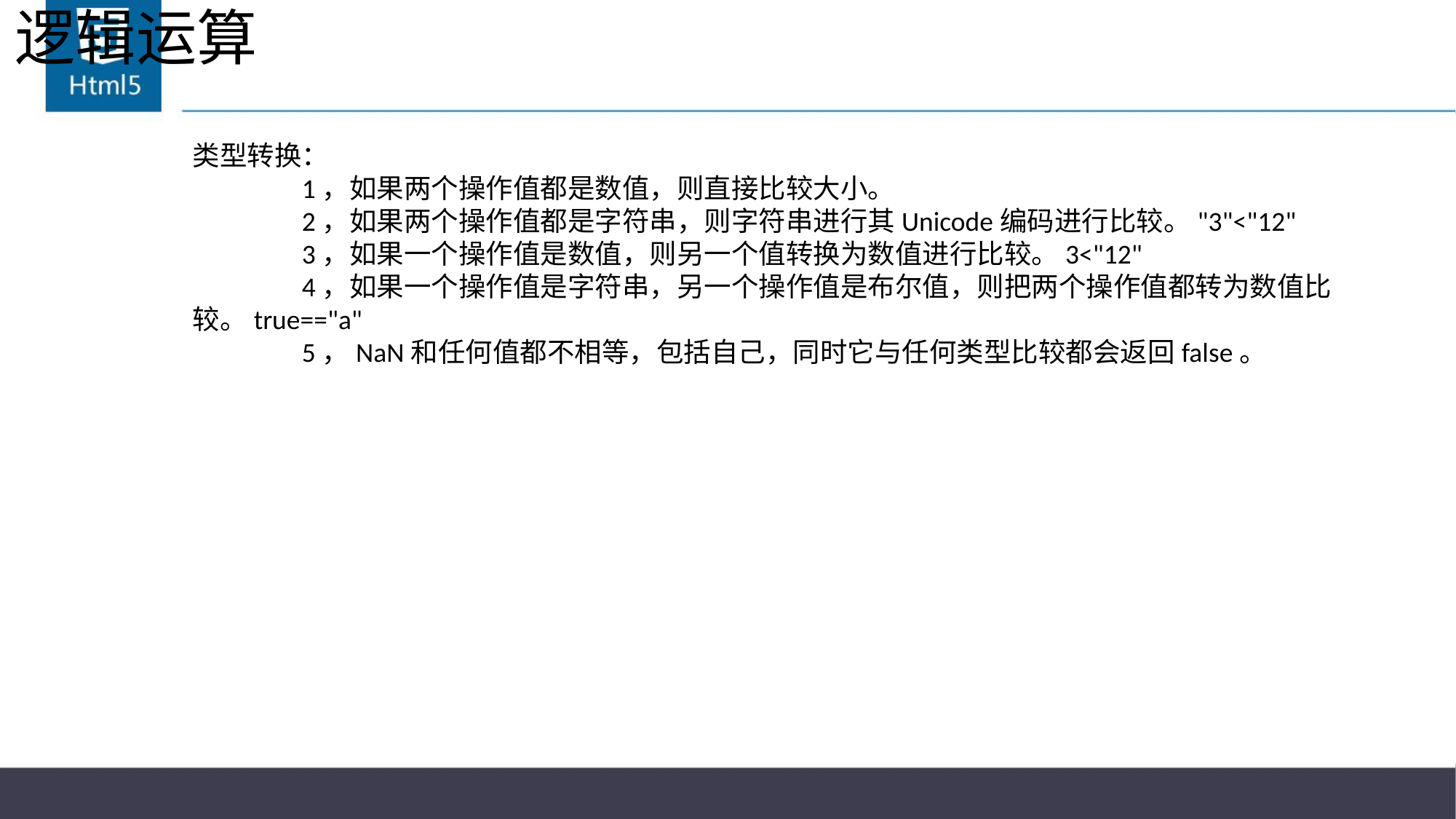

# 逻辑运算
类型转换：
	1，如果两个操作值都是数值，则直接比较大小。
	2，如果两个操作值都是字符串，则字符串进行其Unicode编码进行比较。"3"<"12"
	3，如果一个操作值是数值，则另一个值转换为数值进行比较。3<"12"
	4，如果一个操作值是字符串，另一个操作值是布尔值，则把两个操作值都转为数值比较。true=="a"
	5，NaN和任何值都不相等，包括自己，同时它与任何类型比较都会返回false。